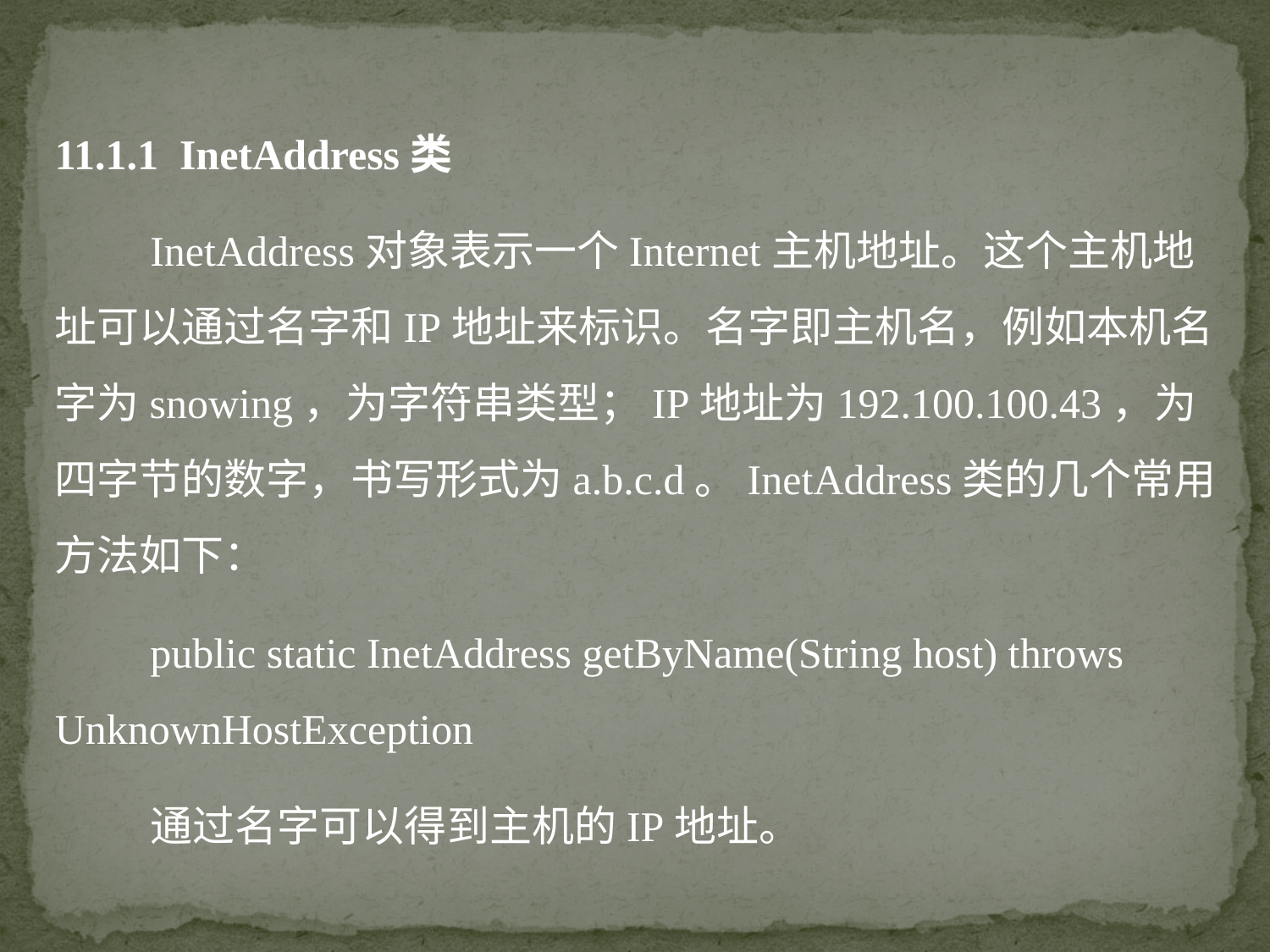

11.1.1  InetAddress类
         InetAddress对象表示一个Internet主机地址。这个主机地址可以通过名字和IP地址来标识。名字即主机名，例如本机名字为snowing，为字符串类型；IP地址为192.100.100.43，为四字节的数字，书写形式为a.b.c.d。InetAddress类的几个常用方法如下：
         public static InetAddress getByName(String host) throws UnknownHostException
         通过名字可以得到主机的IP地址。